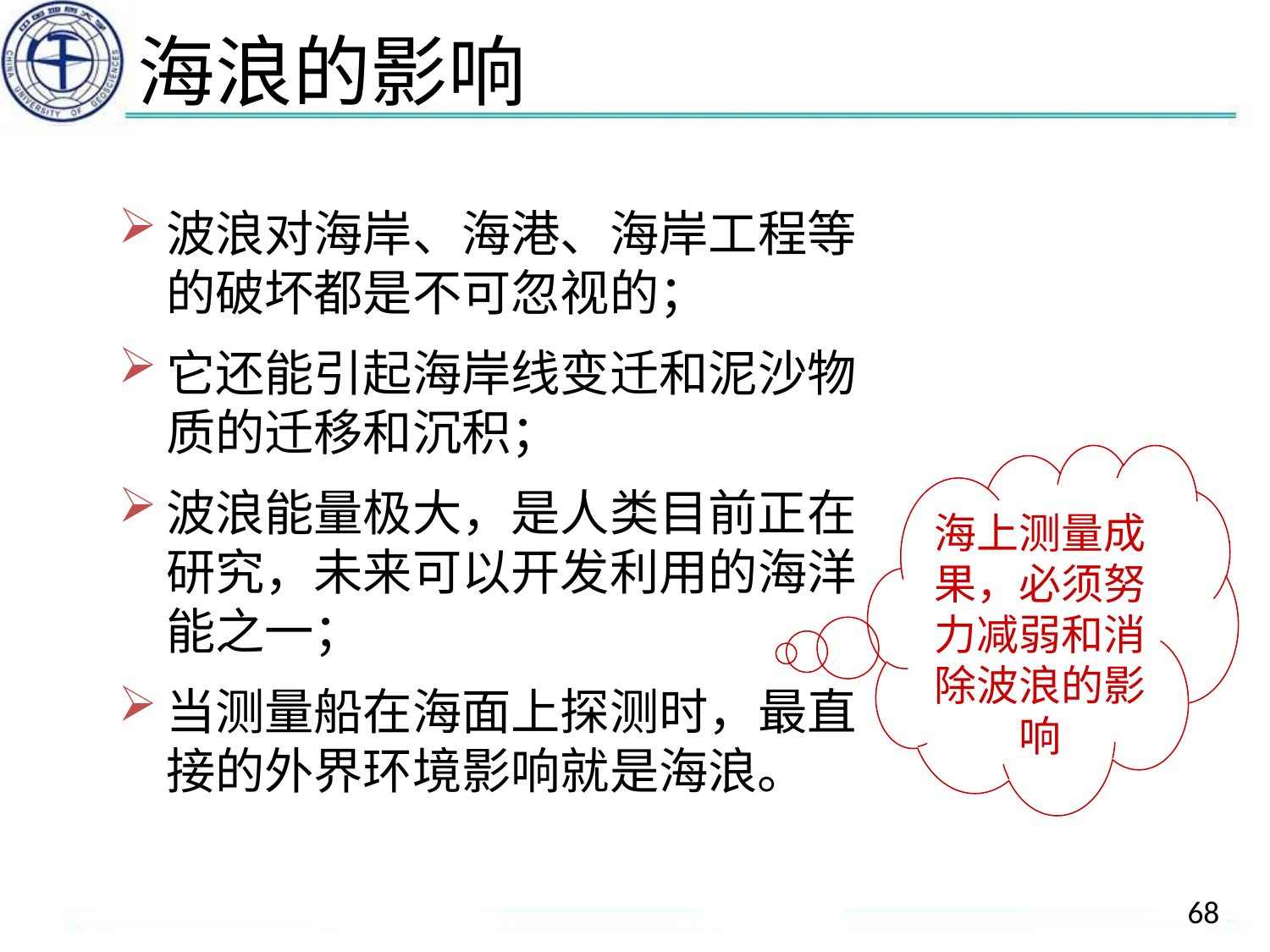

# 海浪的影响
波浪对海岸、海港、海岸工程等的破坏都是不可忽视的；
它还能引起海岸线变迁和泥沙物质的迁移和沉积；
波浪能量极大，是人类目前正在研究，未来可以开发利用的海洋能之一；
当测量船在海面上探测时，最直接的外界环境影响就是海浪。
海上测量成果，必须努力减弱和消除波浪的影响
68